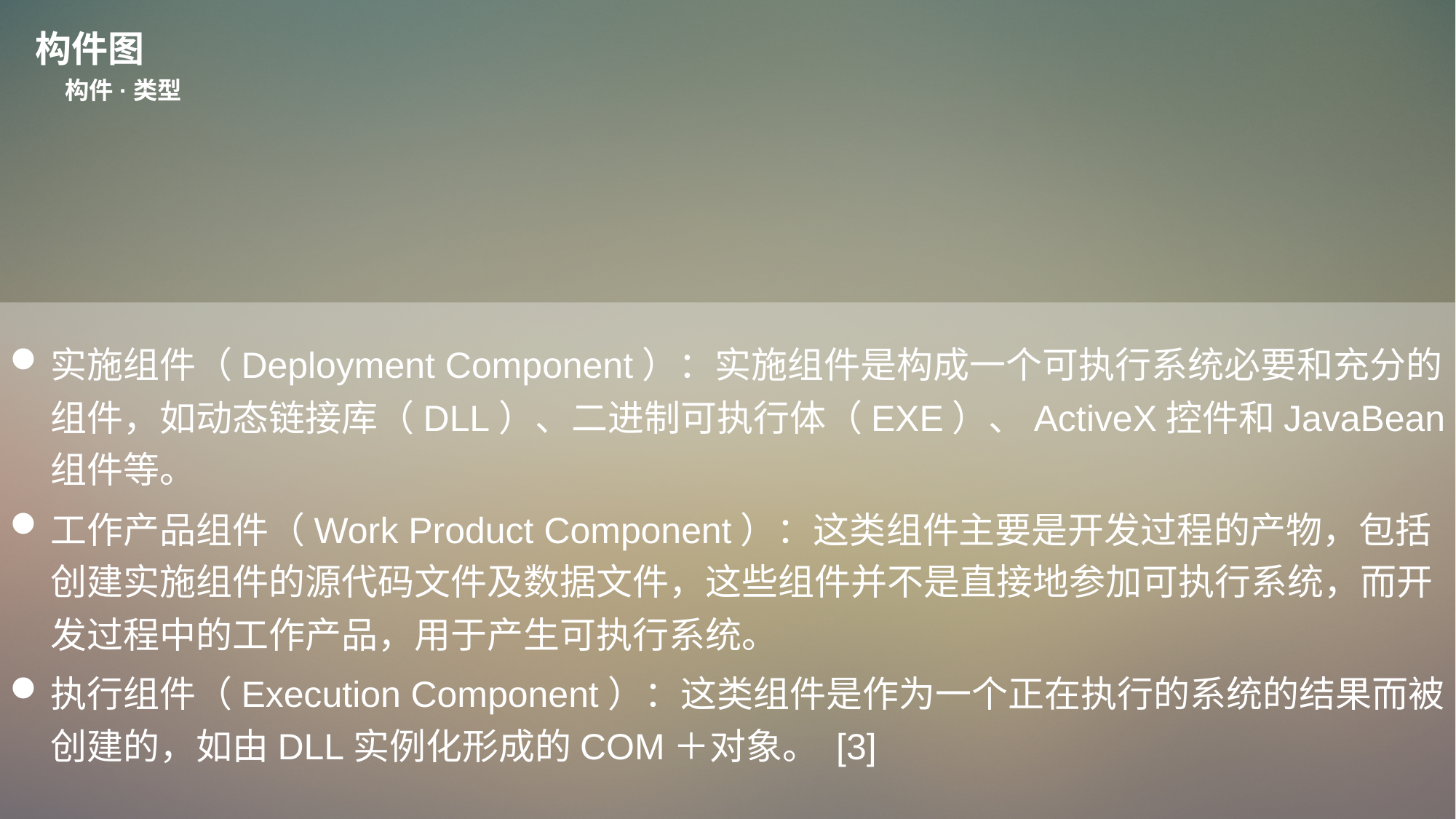

构件图
构件·类型

实施组件（Deployment Component）：实施组件是构成一个可执行系统必要和充分的组件，如动态链接库（DLL）、二进制可执行体（EXE）、ActiveX控件和JavaBean组件等。
工作产品组件（Work Product Component）：这类组件主要是开发过程的产物，包括创建实施组件的源代码文件及数据文件，这些组件并不是直接地参加可执行系统，而开发过程中的工作产品，用于产生可执行系统。
执行组件（Execution Component）：这类组件是作为一个正在执行的系统的结果而被创建的，如由DLL实例化形成的COM＋对象。 [3]